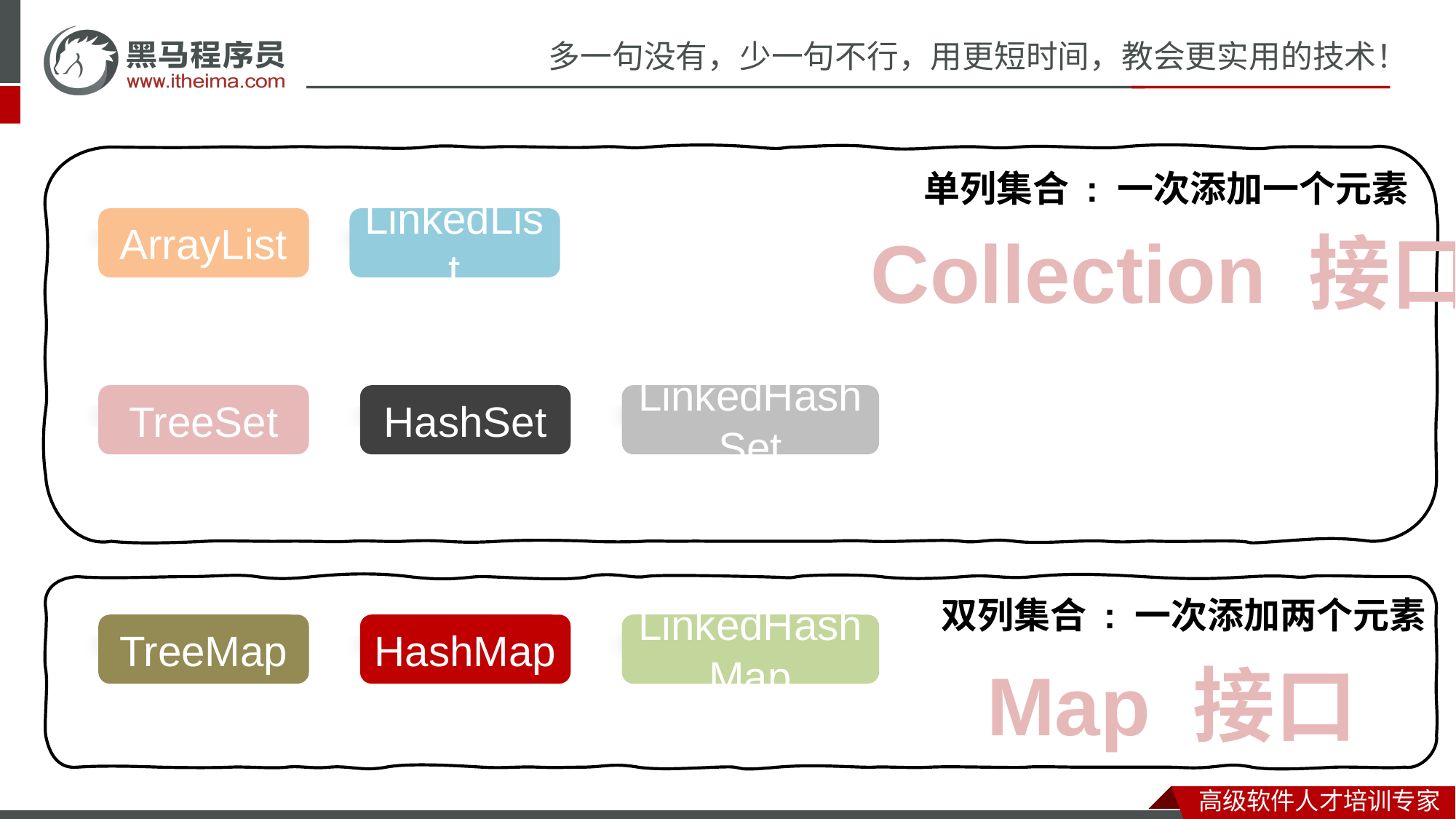

单列集合 : 一次添加一个元素
ArrayList
LinkedList
Collection 接口
TreeSet
HashSet
LinkedHashSet

双列集合 : 一次添加两个元素
TreeMap
HashMap
LinkedHashMap
Map 接口